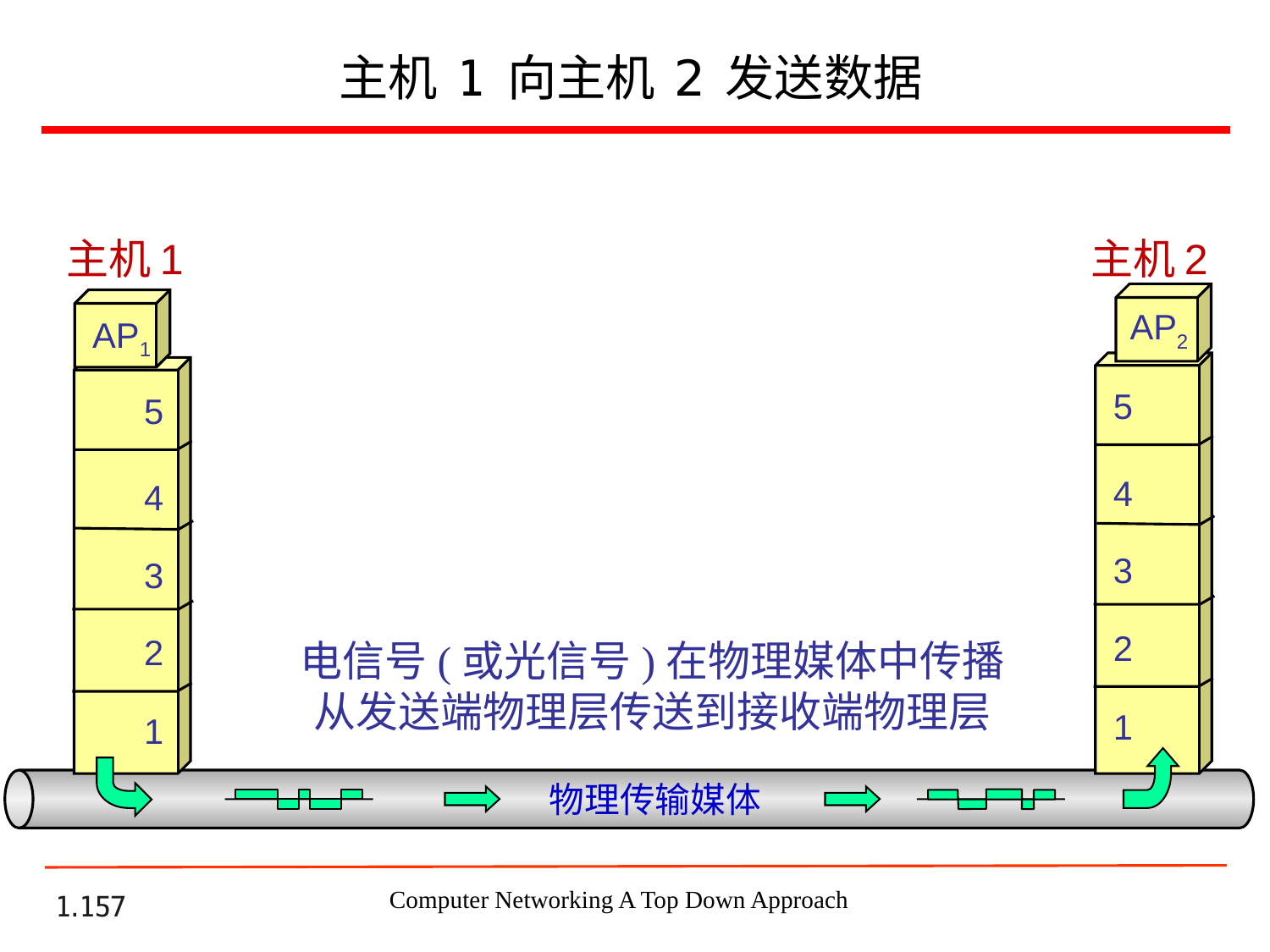

# 主机 1 向主机 2 发送数据

主机 1
主机 2

AP2
AP1

5
5

4
4

3
3

2
2
电信号(或光信号)在物理媒体中传播
从发送端物理层传送到接收端物理层

1
1

物理传输媒体